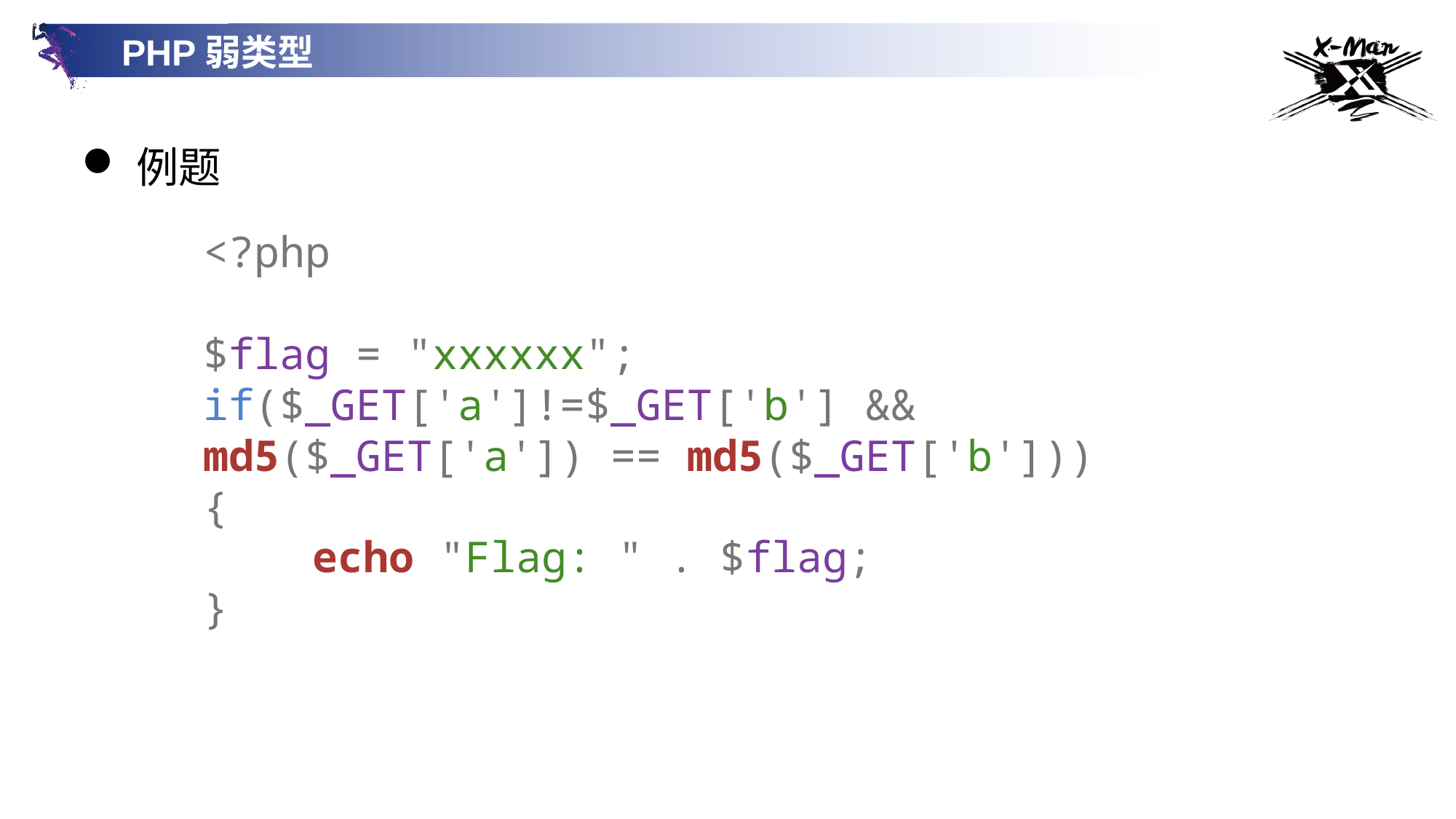

PHP弱类型
例题
<?php
$flag = "xxxxxx";
if($_GET['a']!=$_GET['b'] &&
md5($_GET['a']) == md5($_GET['b']))
{
	echo "Flag: " . $flag;
}